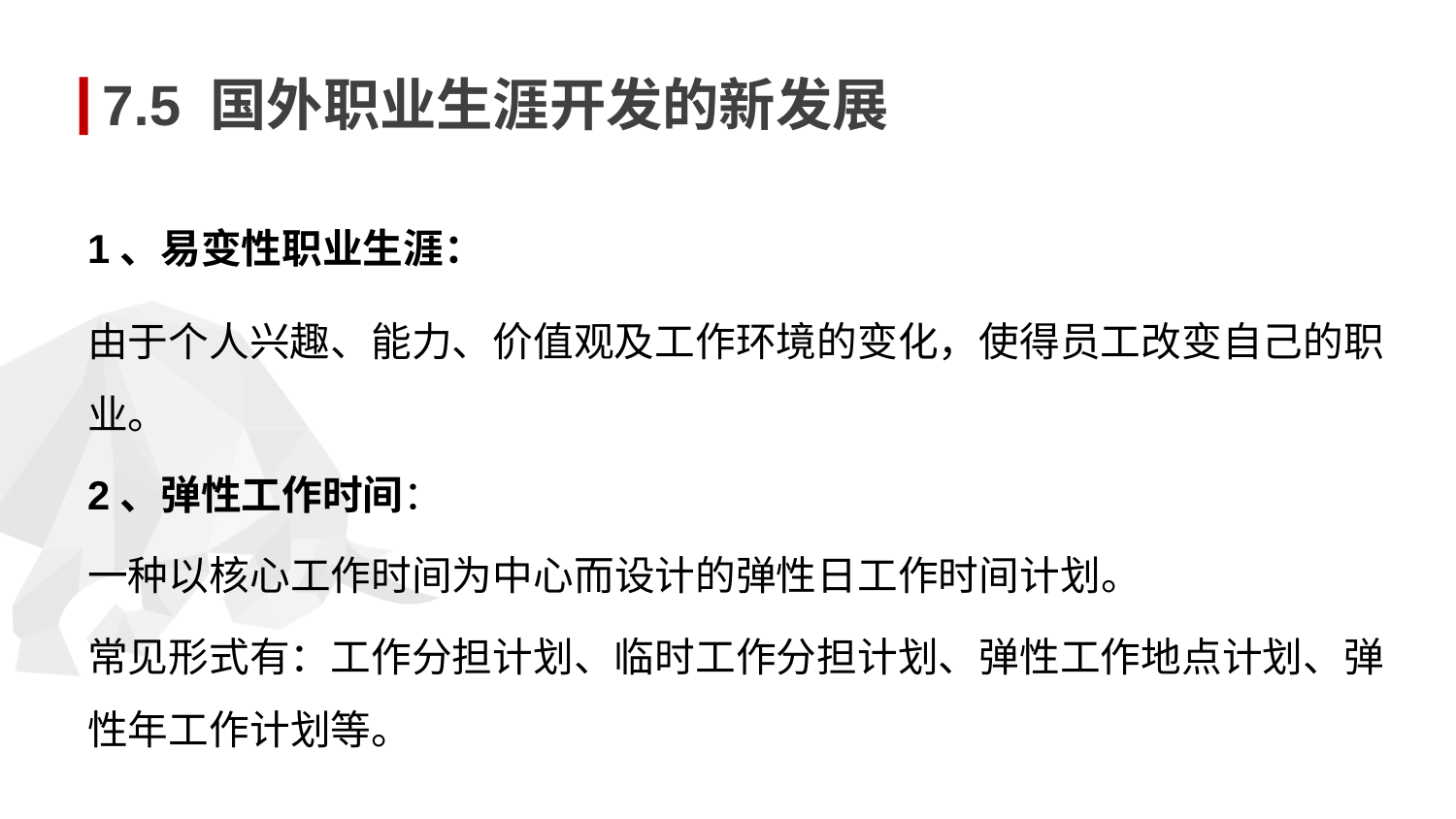

7.5 国外职业生涯开发的新发展
1、易变性职业生涯：
由于个人兴趣、能力、价值观及工作环境的变化，使得员工改变自己的职业。
2、弹性工作时间：
一种以核心工作时间为中心而设计的弹性日工作时间计划。
常见形式有：工作分担计划、临时工作分担计划、弹性工作地点计划、弹性年工作计划等。